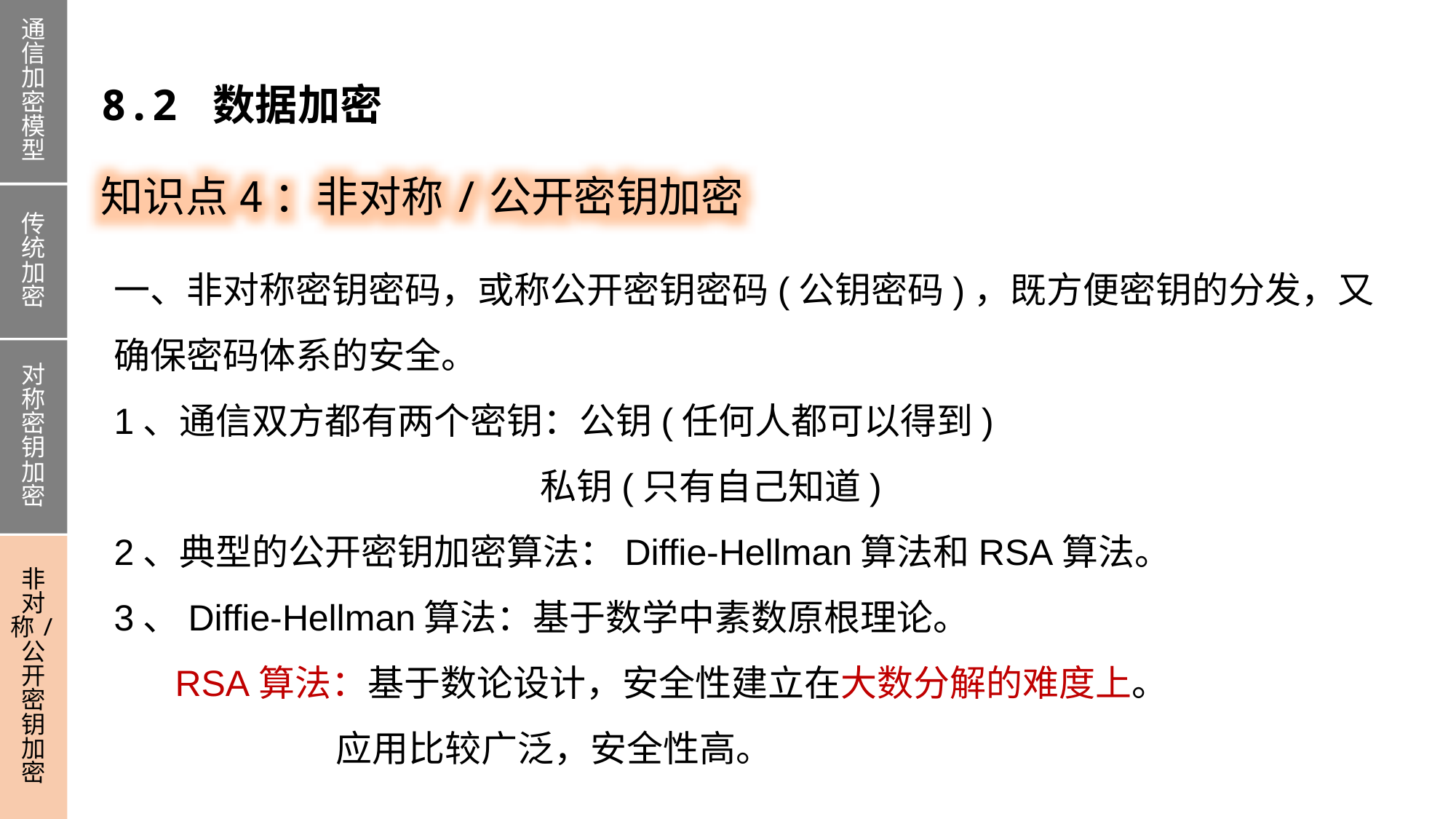

通信加密模型
传统加密
对称密钥加密
非对称/公开密钥加密
8.2 数据加密
知识点4：非对称/公开密钥加密
一、非对称密钥密码，或称公开密钥密码(公钥密码)，既方便密钥的分发，又确保密码体系的安全。
1、通信双方都有两个密钥：公钥(任何人都可以得到)
                                                   私钥(只有自己知道)
2、典型的公开密钥加密算法：Diffie-Hellman算法和RSA算法。
3、Diffie-Hellman算法：基于数学中素数原根理论。
      RSA算法：基于数论设计，安全性建立在大数分解的难度上。
                          应用比较广泛，安全性高。